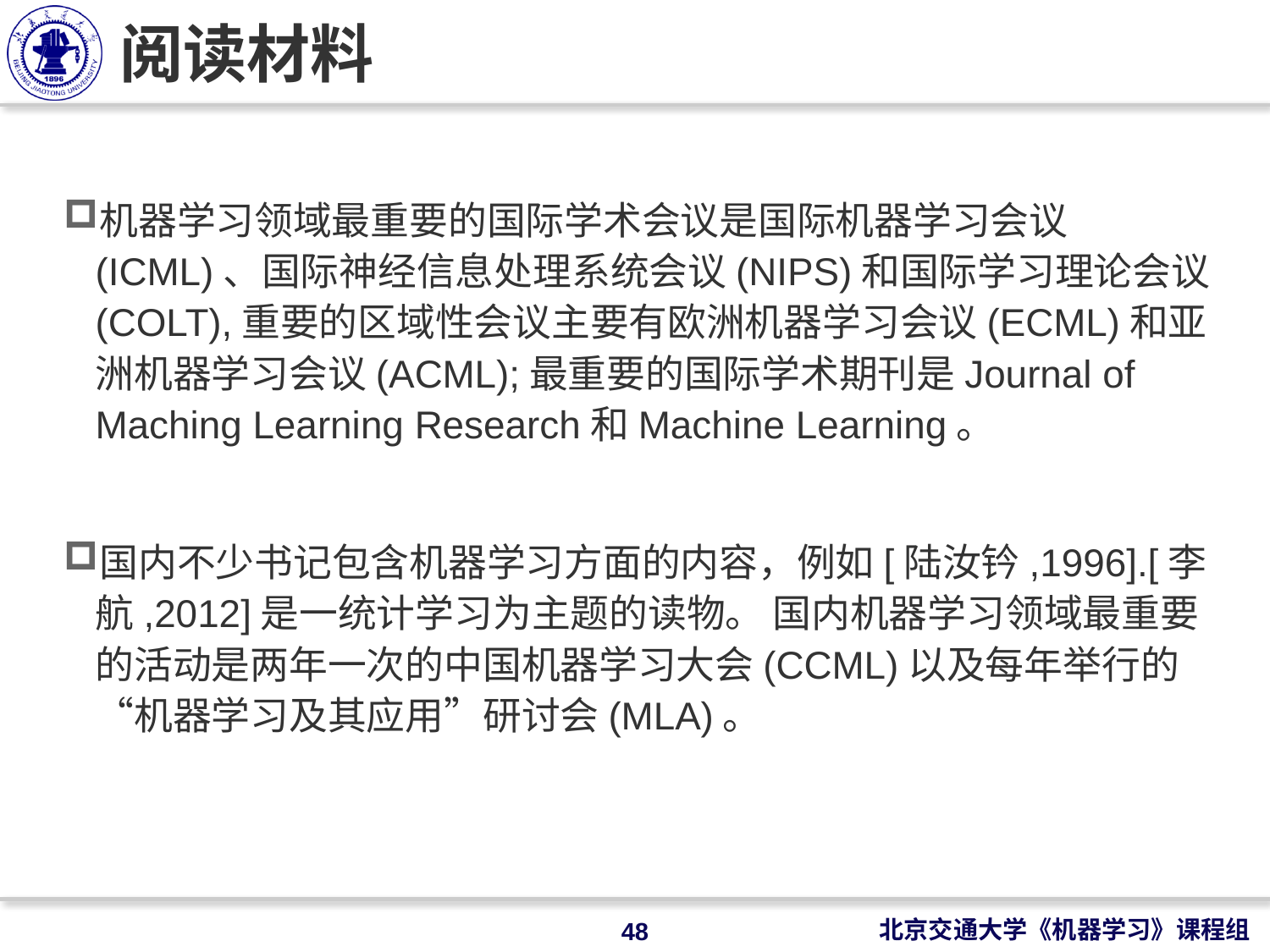

# 阅读材料
机器学习领域最重要的国际学术会议是国际机器学习会议(ICML)、国际神经信息处理系统会议(NIPS)和国际学习理论会议(COLT),重要的区域性会议主要有欧洲机器学习会议(ECML)和亚洲机器学习会议(ACML);最重要的国际学术期刊是Journal of Maching Learning Research和Machine Learning。

国内不少书记包含机器学习方面的内容，例如[陆汝钤,1996].[李航,2012]是一统计学习为主题的读物。 国内机器学习领域最重要的活动是两年一次的中国机器学习大会(CCML)以及每年举行的“机器学习及其应用”研讨会(MLA)。